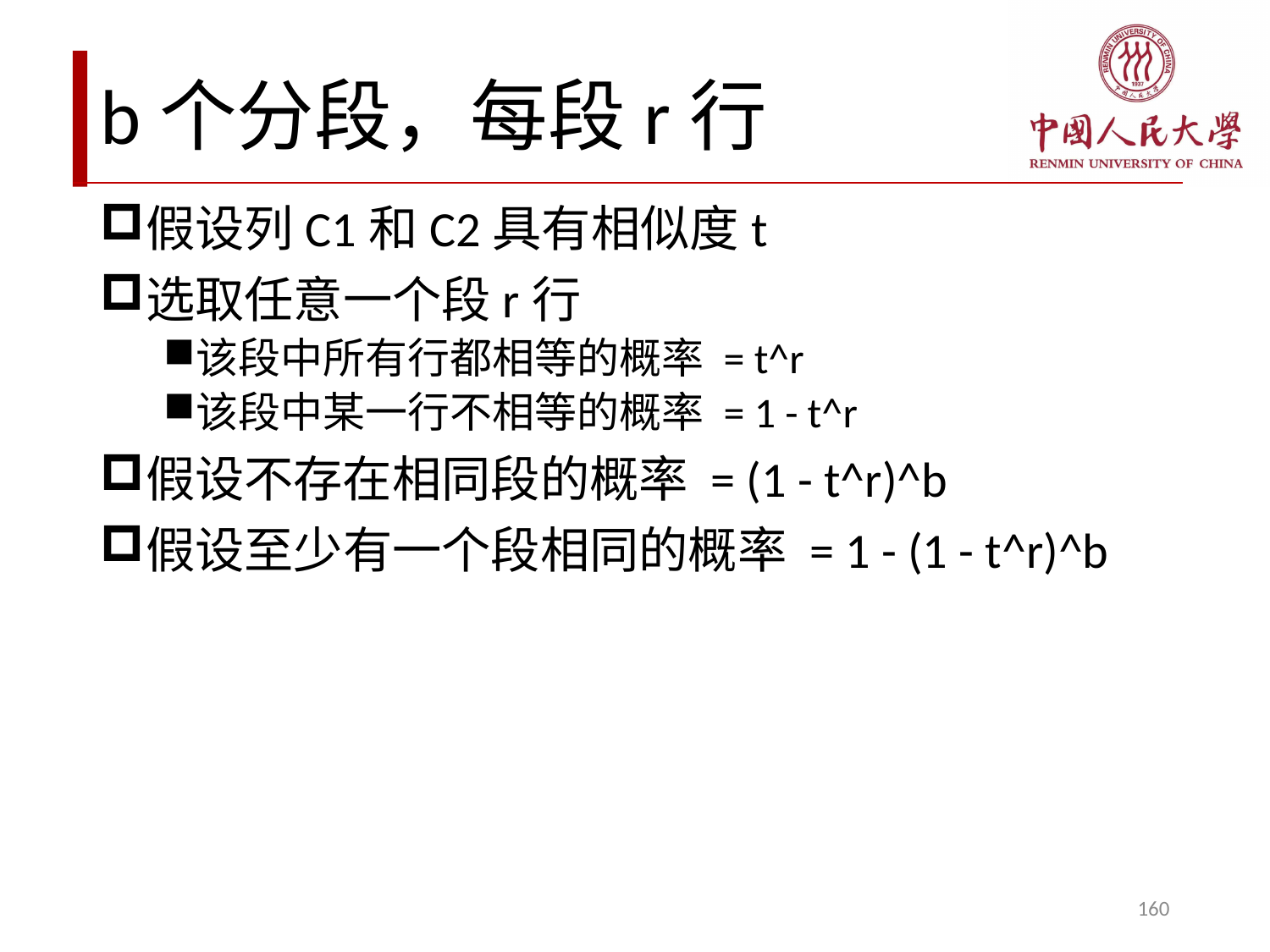

# b个分段，每段r行
假设列C1和C2具有相似度t
选取任意一个段r行
该段中所有行都相等的概率 = t^r
该段中某一行不相等的概率 = 1 - t^r
假设不存在相同段的概率 = (1 - t^r)^b
假设至少有一个段相同的概率 = 1 - (1 - t^r)^b
160